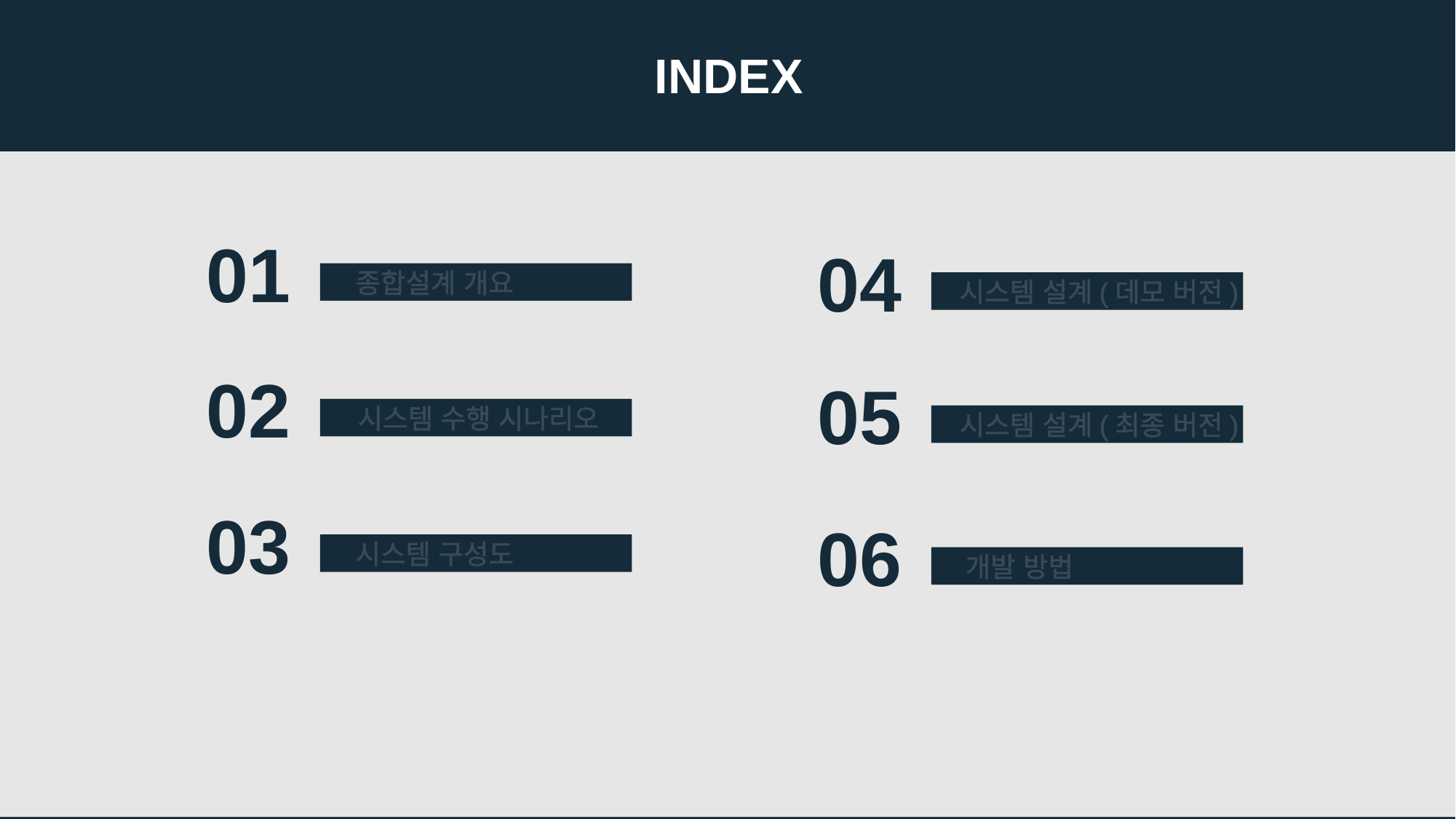

INDEX

01
종합설계 개요

04
시스템 설계(데모 버전)

02
시스템 수행 시나리오

05
시스템 설계(최종 버전)

03
시스템 구성도

06
개발 방법